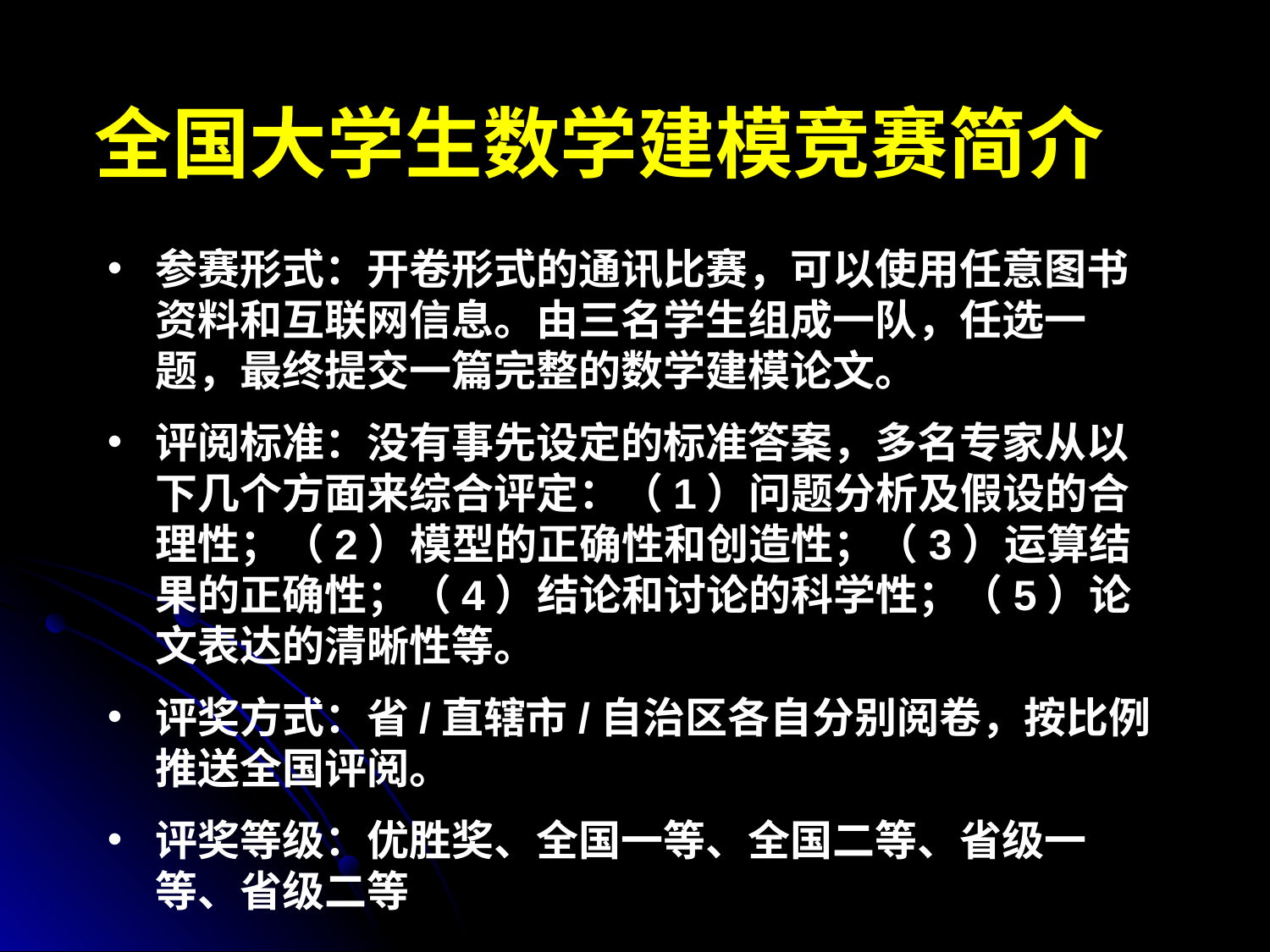

# 全国大学生数学建模竞赛简介
参赛形式：开卷形式的通讯比赛，可以使用任意图书资料和互联网信息。由三名学生组成一队，任选一题，最终提交一篇完整的数学建模论文。
评阅标准：没有事先设定的标准答案，多名专家从以下几个方面来综合评定：（1）问题分析及假设的合理性；（2）模型的正确性和创造性；（3）运算结果的正确性；（4）结论和讨论的科学性；（5）论文表达的清晰性等。
评奖方式：省/直辖市/自治区各自分别阅卷，按比例推送全国评阅。
评奖等级：优胜奖、全国一等、全国二等、省级一等、省级二等